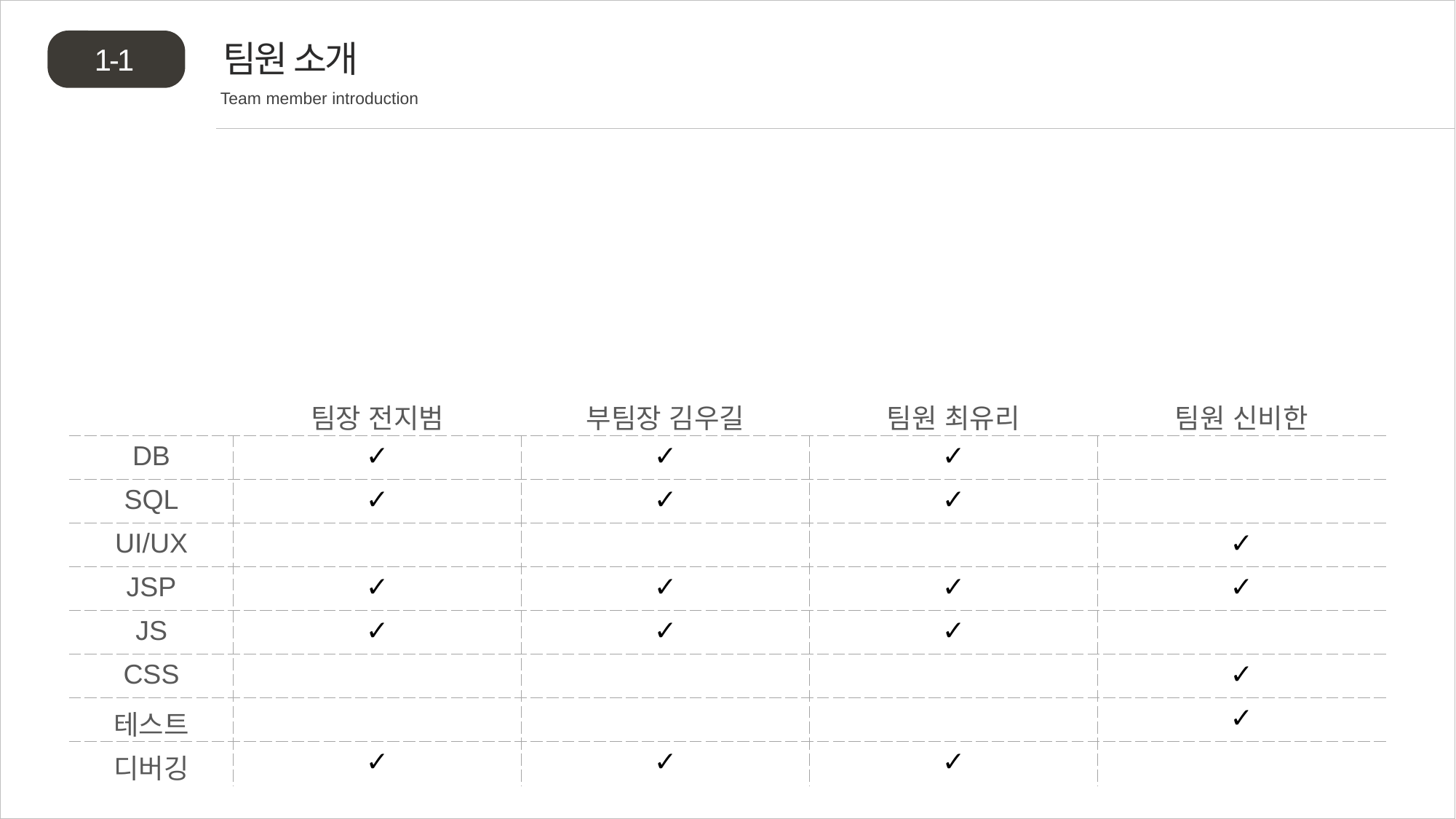

팀원 소개
1-1
Team member introduction
|  | 팀장 전지범 | 부팀장 김우길 | 팀원 최유리 | 팀원 신비한 |
| --- | --- | --- | --- | --- |
| DB | ✓ | ✓ | ✓ |  |
| SQL | ✓ | ✓ | ✓ |  |
| UI/UX |  |  |  | ✓ |
| JSP | ✓ | ✓ | ✓ | ✓ |
| JS | ✓ | ✓ | ✓ |  |
| CSS |  |  |  | ✓ |
| 테스트 |  |  |  | ✓ |
| 디버깅 | ✓ | ✓ | ✓ |  |